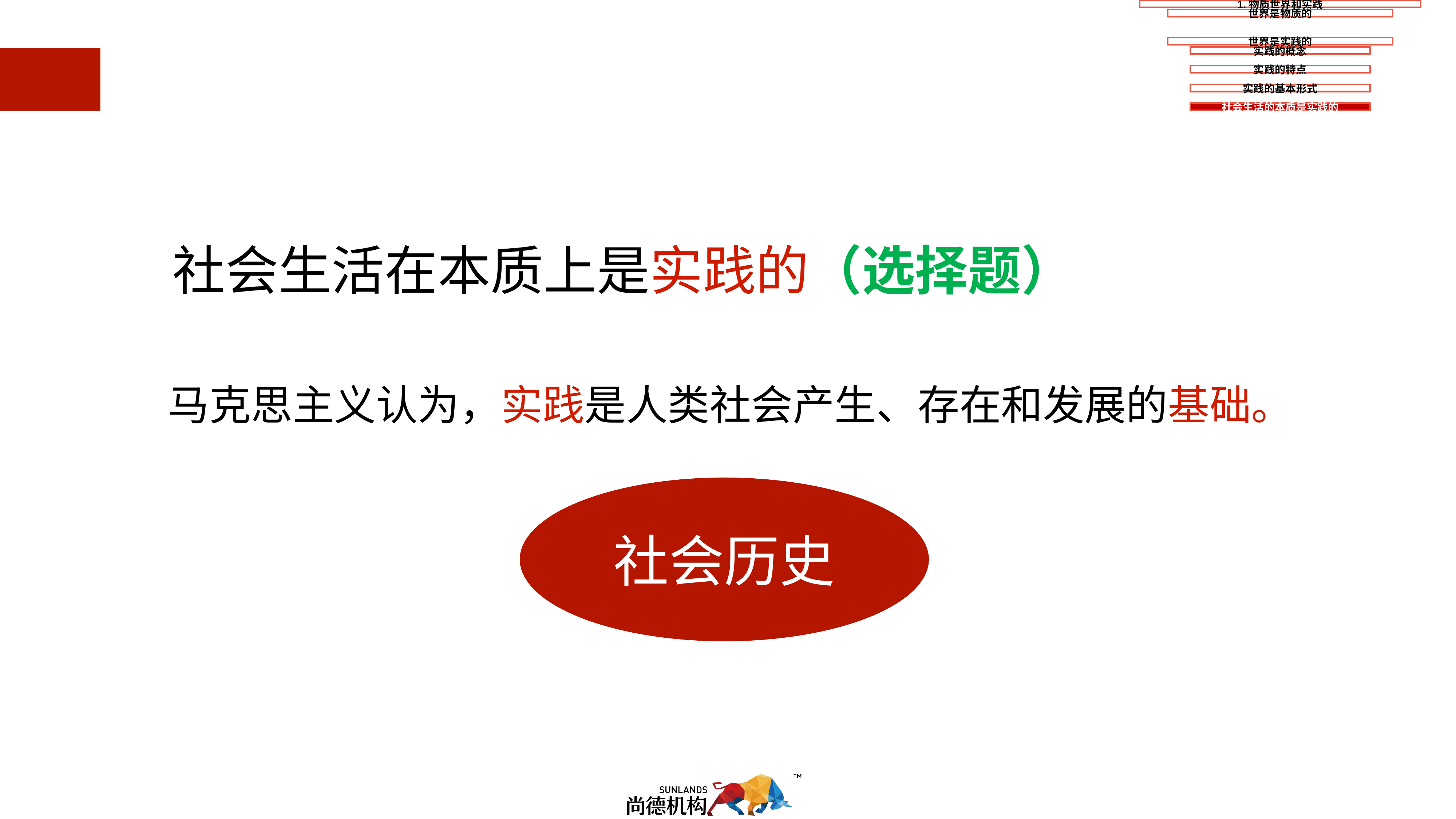

1.1.3社会生活在本质上是实践的
1.物质世界和实践
世界是物质的
世界是实践的
实践的概念
实践的特点
实践的基本形式
社会生活的本质是实践的
社会生活在本质上是实践的（选择题）
马克思主义认为，实践是人类社会产生、存在和发展的基础。
社会历史